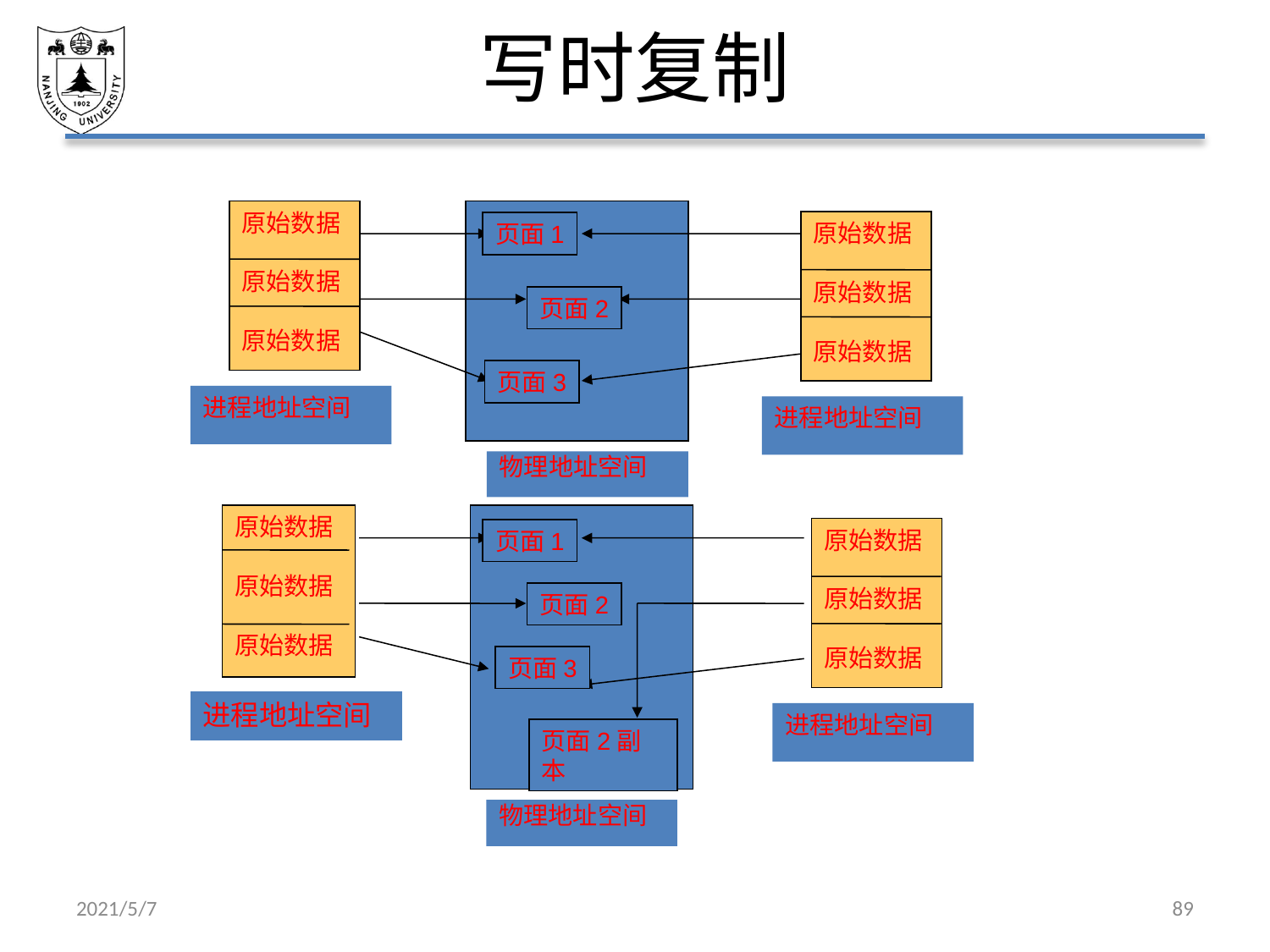

# 写时复制
原始数据

原始数据

原始数据

进程地址空间

原始数据

原始数据

原始数据

进程地址空间
页面1

页面2

页面3
物理地址空间
原始数据

原始数据

原始数据

原始数据

原始数据

原始数据

进程地址空间
页面1

页面2

页面3

进程地址空间
页面2副本
物理地址空间
2021/5/7
89